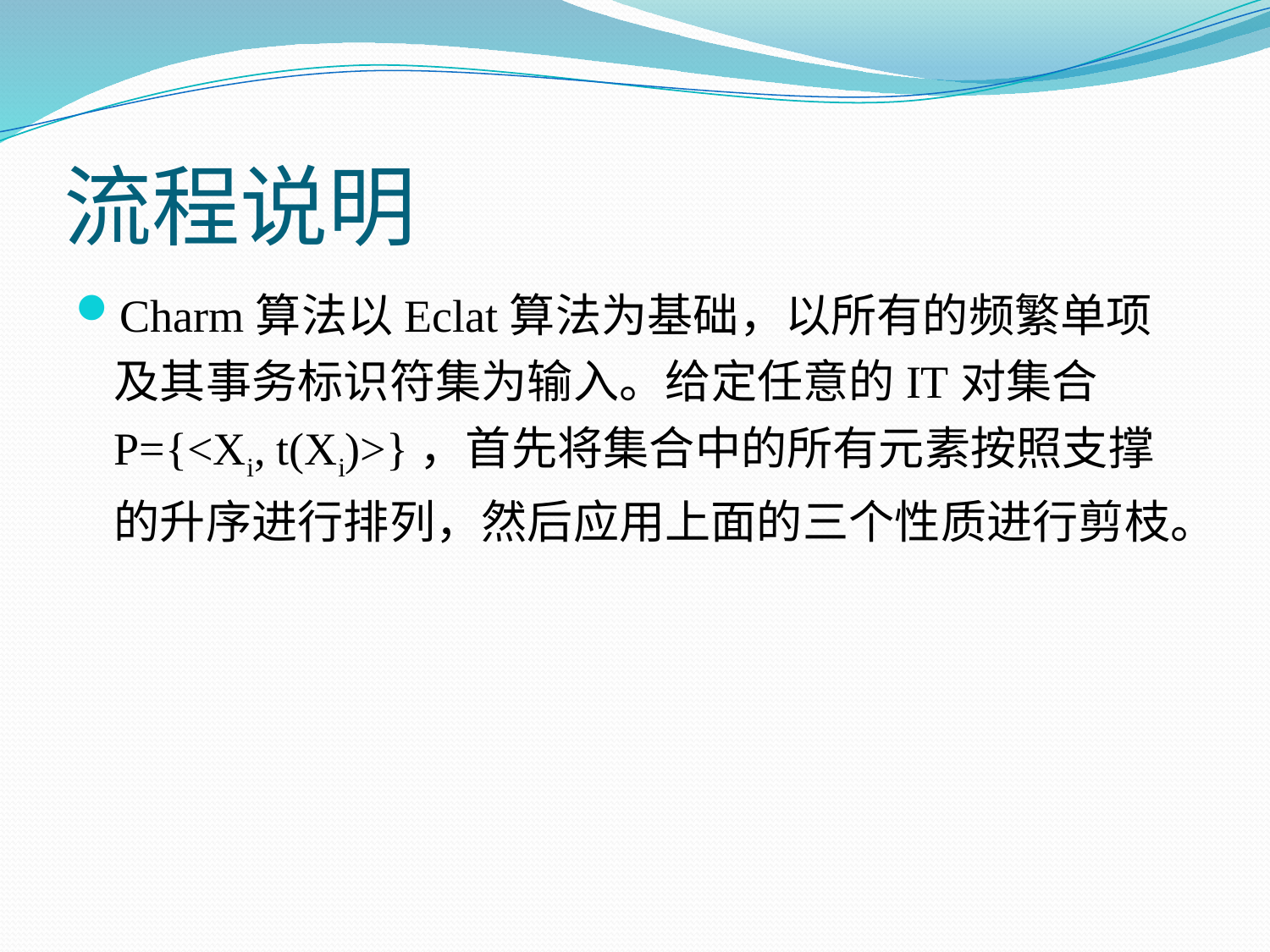

# 流程说明
Charm算法以Eclat算法为基础，以所有的频繁单项及其事务标识符集为输入。给定任意的IT对集合P={<Xi, t(Xi)>}，首先将集合中的所有元素按照支撑的升序进行排列，然后应用上面的三个性质进行剪枝。